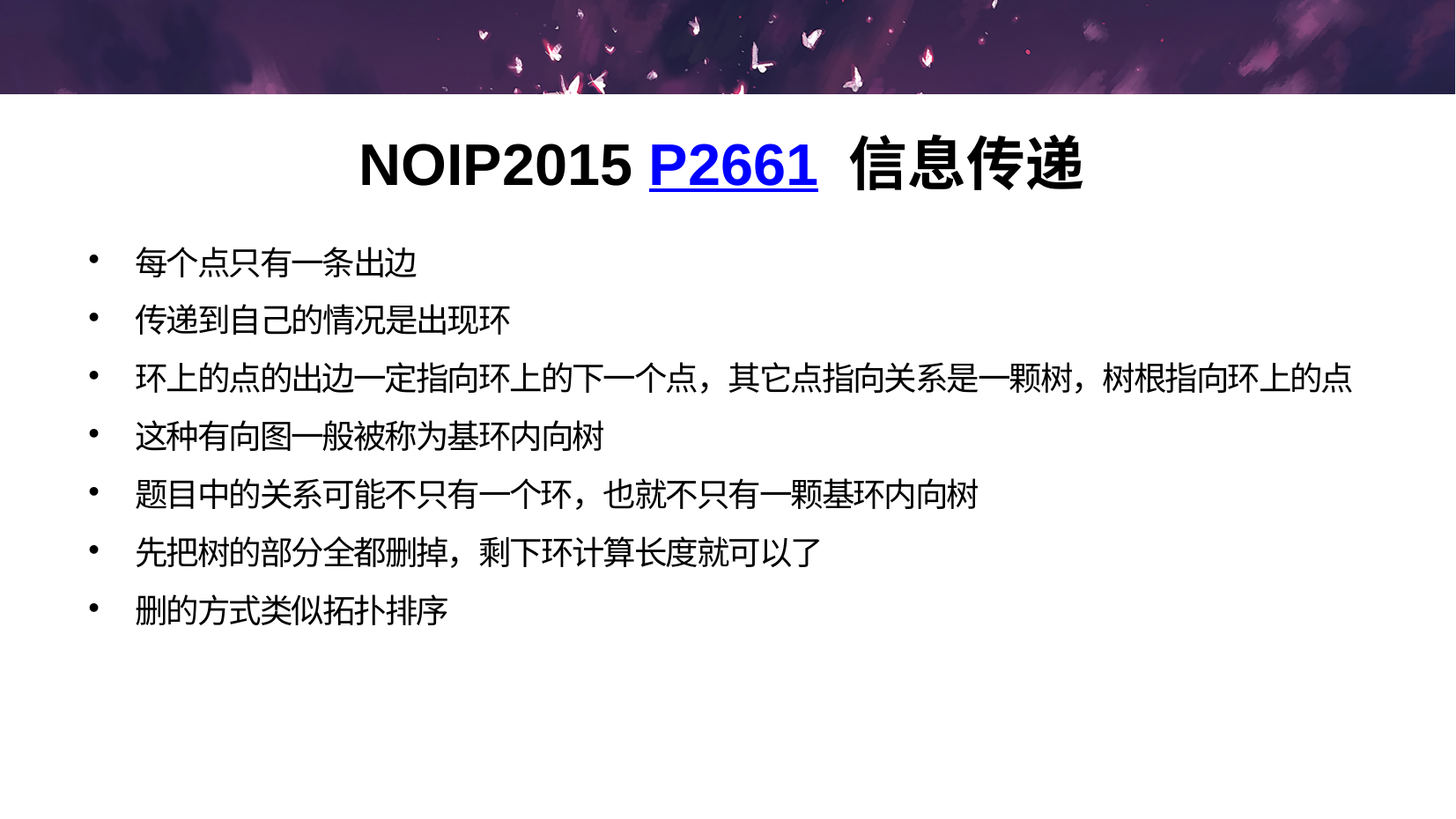

NOIP2015 P2661 信息传递
每个点只有一条出边
传递到自己的情况是出现环
环上的点的出边一定指向环上的下一个点，其它点指向关系是一颗树，树根指向环上的点
这种有向图一般被称为基环内向树
题目中的关系可能不只有一个环，也就不只有一颗基环内向树
先把树的部分全都删掉，剩下环计算长度就可以了
删的方式类似拓扑排序